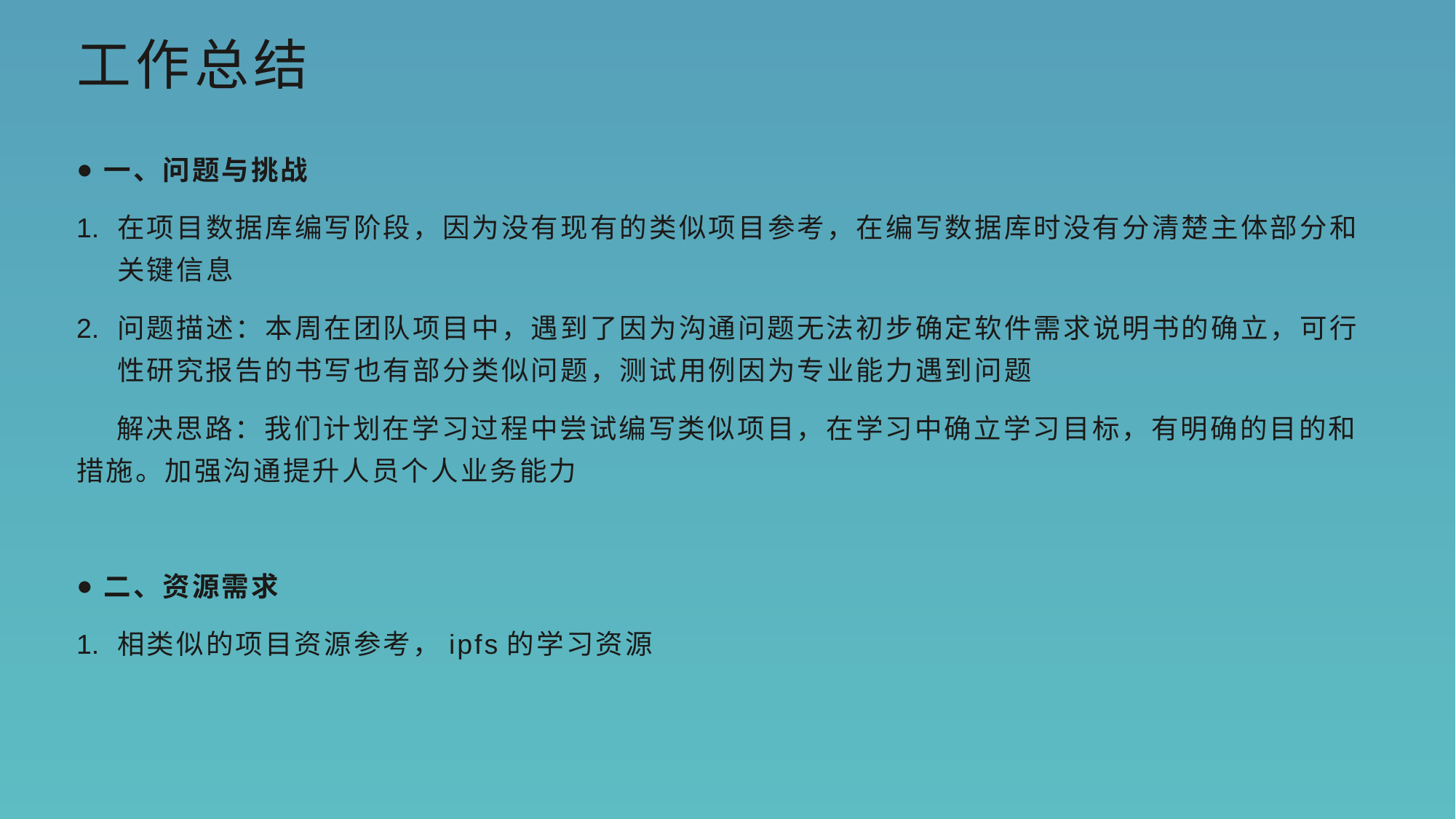

# 工作总结
一、问题与挑战
在项目数据库编写阶段，因为没有现有的类似项目参考，在编写数据库时没有分清楚主体部分和关键信息
问题描述：本周在团队项目中，遇到了因为沟通问题无法初步确定软件需求说明书的确立，可行性研究报告的书写也有部分类似问题，测试用例因为专业能力遇到问题
    解决思路：我们计划在学习过程中尝试编写类似项目，在学习中确立学习目标，有明确的目的和措施。加强沟通提升人员个人业务能力

二、资源需求
相类似的项目资源参考，ipfs的学习资源